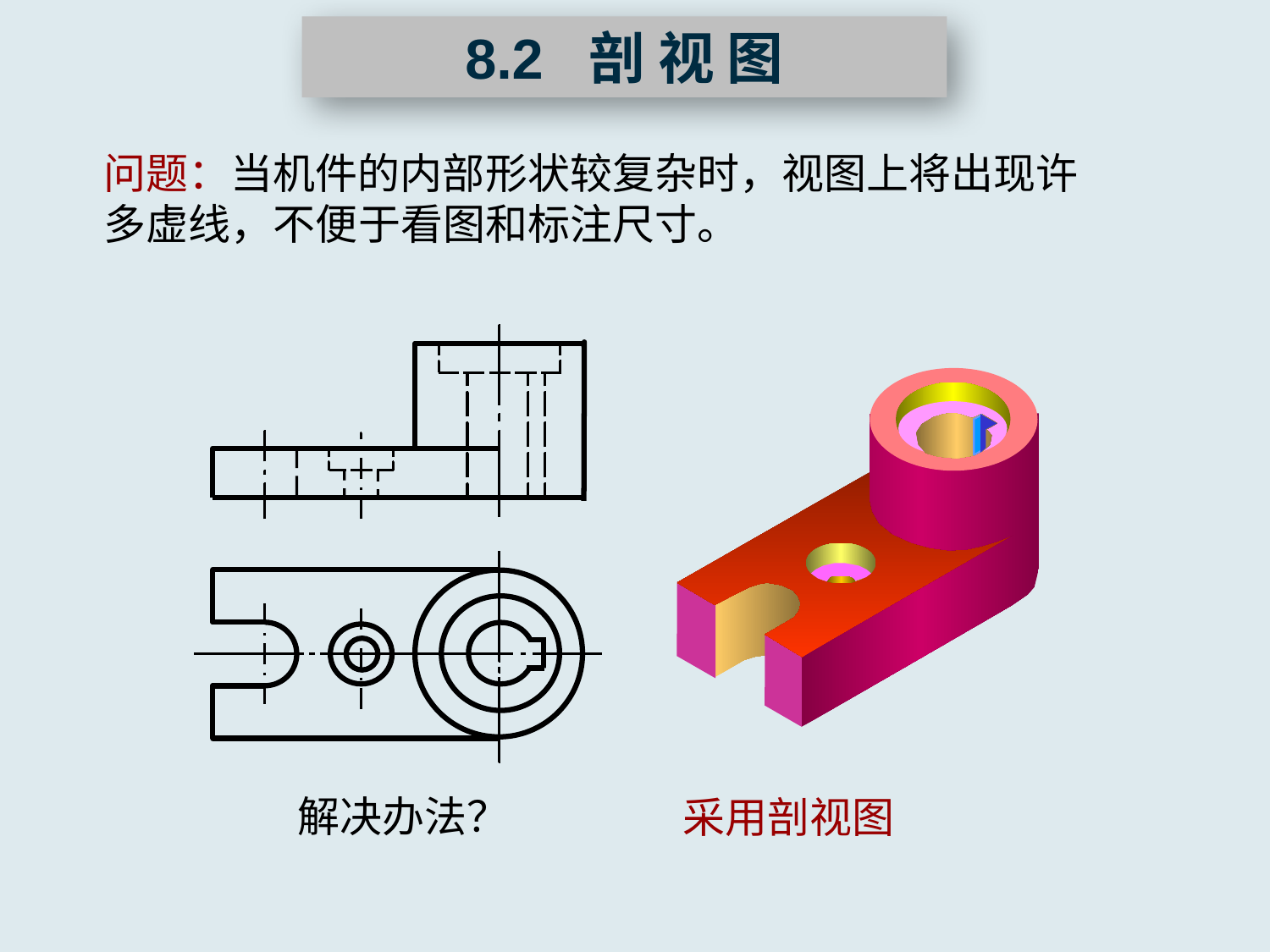

8.2  剖 视 图
问题：当机件的内部形状较复杂时，视图上将出现许多虚线，不便于看图和标注尺寸。

解决办法？
采用剖视图